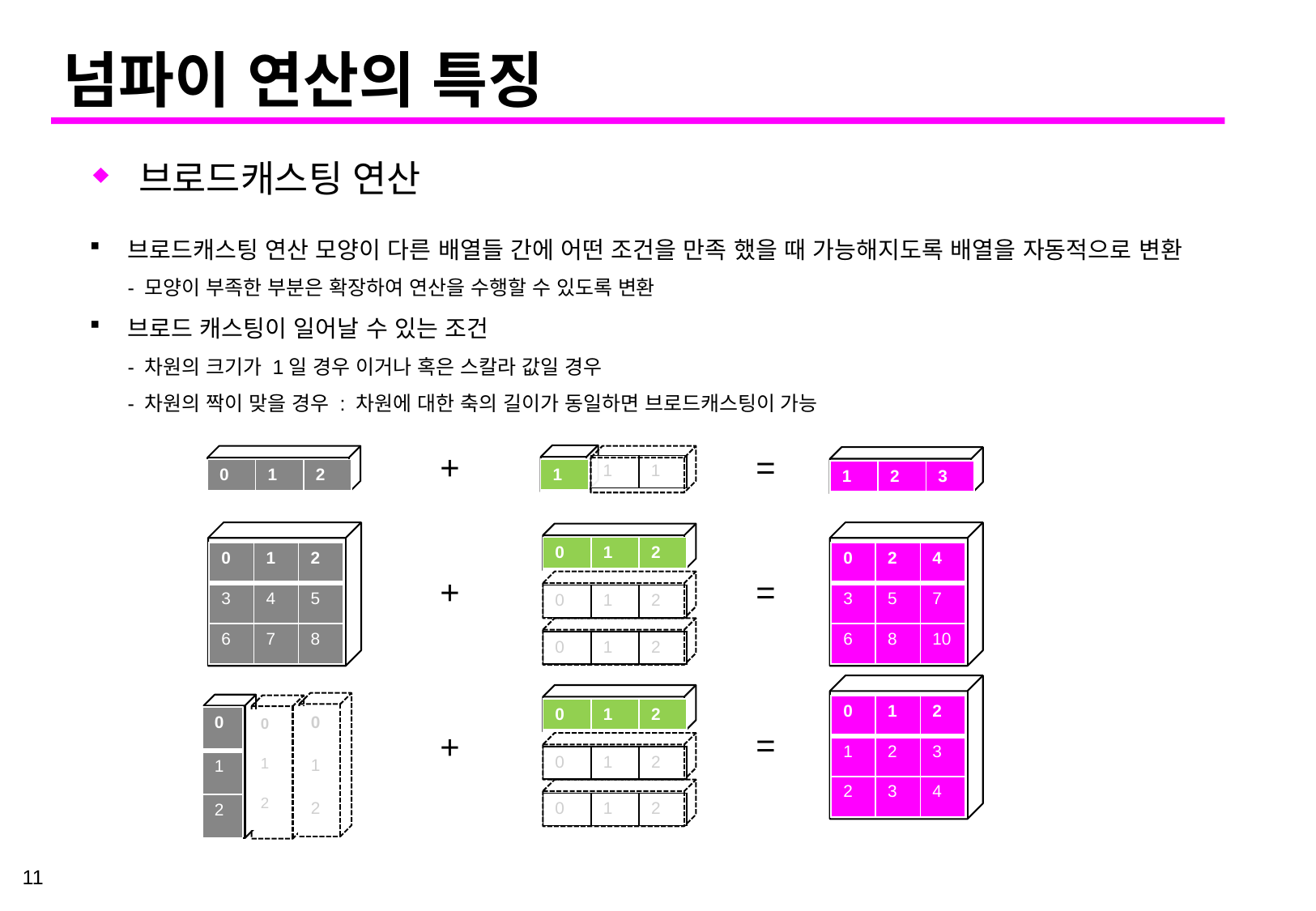

# 넘파이 연산의 특징
브로드캐스팅 연산
브로드캐스팅 연산 모양이 다른 배열들 간에 어떤 조건을 만족 했을 때 가능해지도록 배열을 자동적으로 변환
- 모양이 부족한 부분은 확장하여 연산을 수행할 수 있도록 변환
브로드 캐스팅이 일어날 수 있는 조건
- 차원의 크기가 1일 경우 이거나 혹은 스칼라 값일 경우
- 차원의 짝이 맞을 경우 : 차원에 대한 축의 길이가 동일하면 브로드캐스팅이 가능
+
=

| 1 | 1 |
| --- | --- |
| 1 |
| --- |
| 0 | 1 | 2 |
| --- | --- | --- |
| 1 | 2 | 3 |
| --- | --- | --- |

| 0 | 1 | 2 |
| --- | --- | --- |
| 0 | 1 | 2 |
| --- | --- | --- |
| 3 | 4 | 5 |
| 6 | 7 | 8 |
| 0 | 2 | 4 |
| --- | --- | --- |
| 3 | 5 | 7 |
| 6 | 8 | 10 |
+
=

| 0 | 1 | 2 |
| --- | --- | --- |

| 0 | 1 | 2 |
| --- | --- | --- |

| 0 | 1 | 2 |
| --- | --- | --- |
| 1 | 2 | 3 |
| 2 | 3 | 4 |
| 0 | 1 | 2 |
| --- | --- | --- |
| 0 |
| --- |
| 1 |
| 2 |
| 0 |
| --- |
| 1 |
| 2 |
| 0 |
| --- |
| 1 |
| 2 |
=
+

| 0 | 1 | 2 |
| --- | --- | --- |

| 0 | 1 | 2 |
| --- | --- | --- |
11